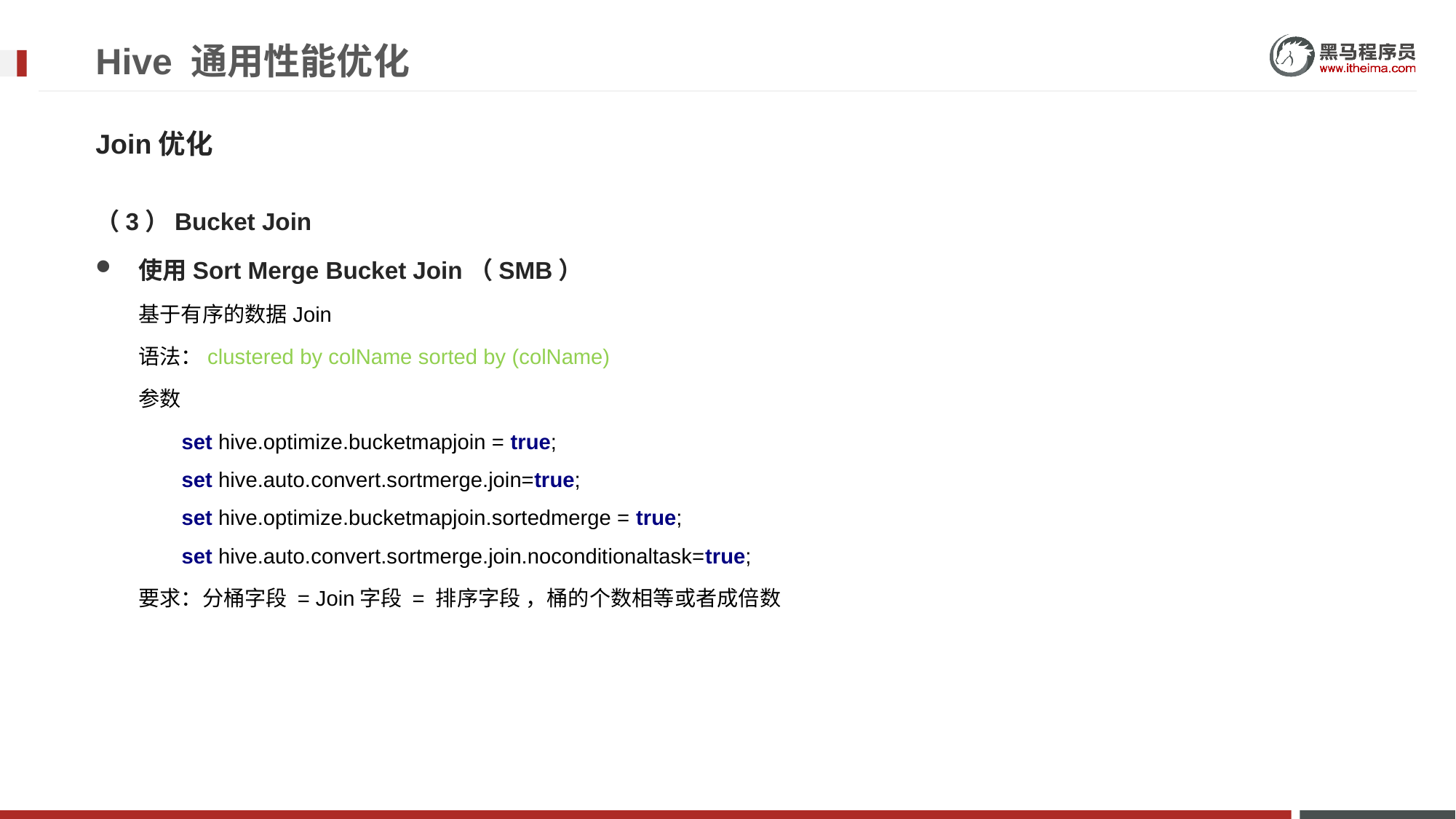

# Hive 通用性能优化
Join优化
（3）Bucket Join
使用Sort Merge Bucket Join（SMB）
基于有序的数据Join
语法：clustered by colName sorted by (colName)
参数
set hive.optimize.bucketmapjoin = true;
set hive.auto.convert.sortmerge.join=true;
set hive.optimize.bucketmapjoin.sortedmerge = true;
set hive.auto.convert.sortmerge.join.noconditionaltask=true;
要求：分桶字段 = Join字段 = 排序字段 ，桶的个数相等或者成倍数